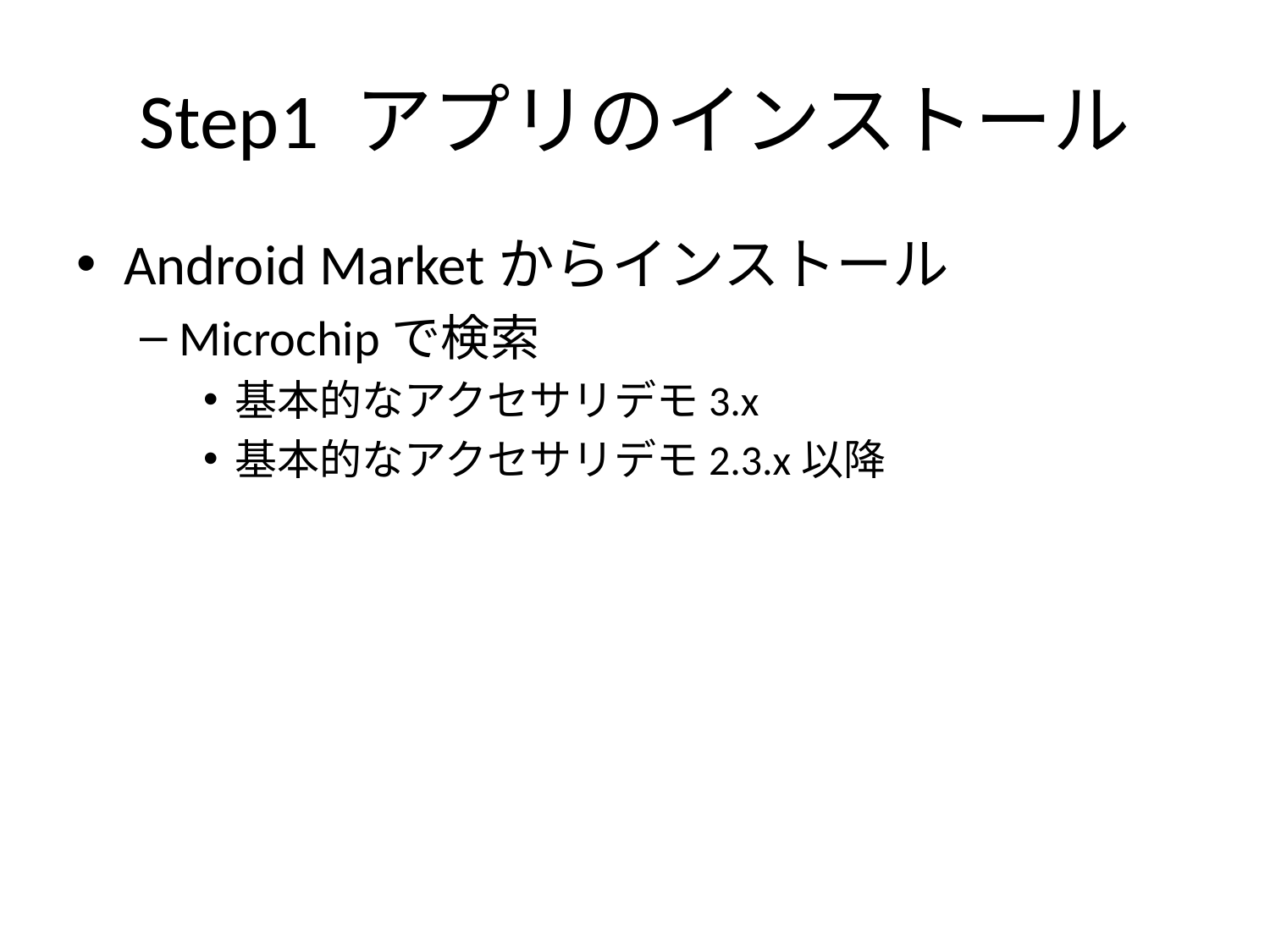

# Step1 アプリのインストール
Android Marketからインストール
Microchipで検索
基本的なアクセサリデモ3.x
基本的なアクセサリデモ2.3.x以降